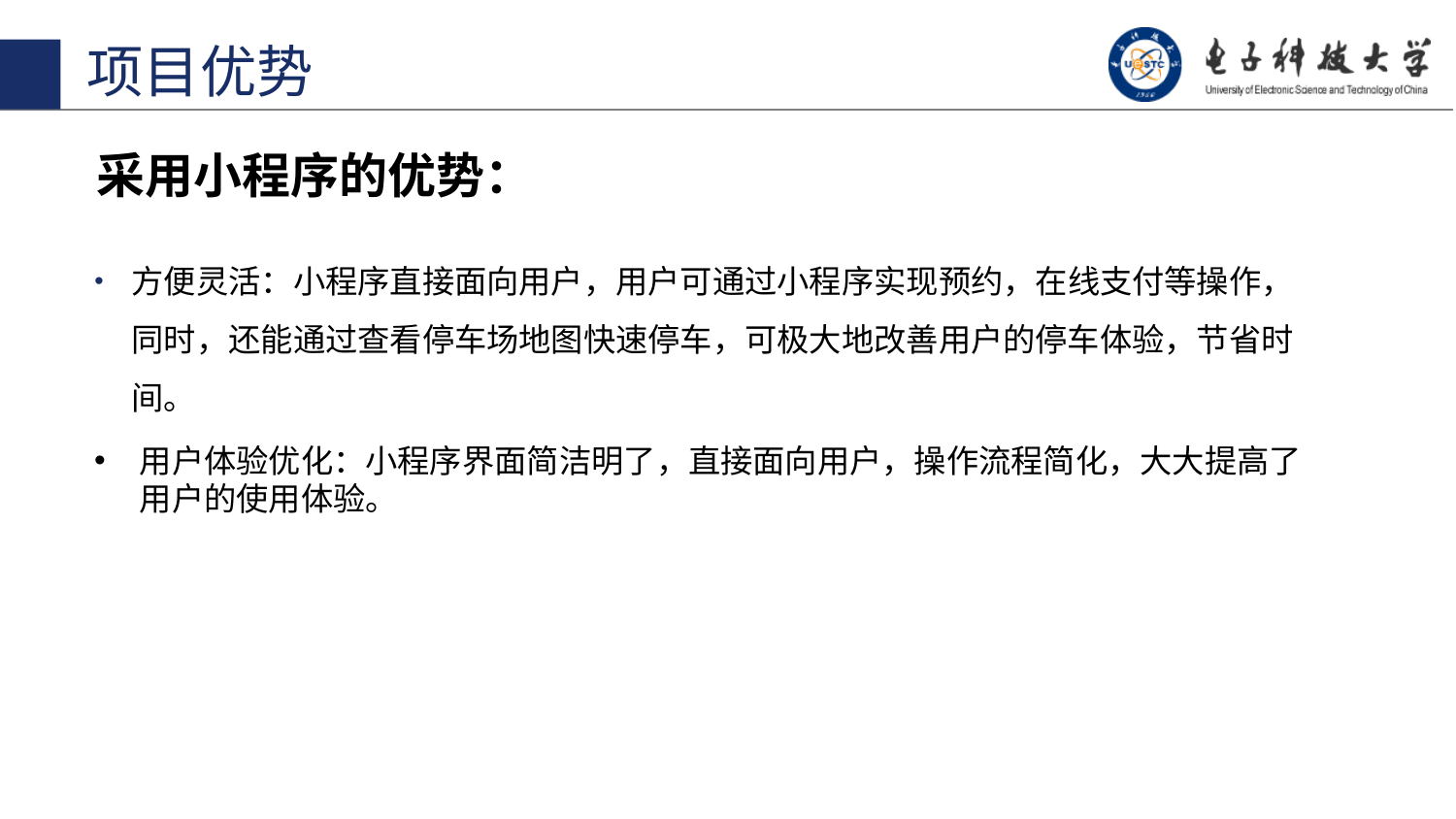

项目优势
采用小程序的优势：
方便灵活：小程序直接面向用户，用户可通过小程序实现预约，在线支付等操作，同时，还能通过查看停车场地图快速停车，可极大地改善用户的停车体验，节省时间。
用户体验优化：小程序界面简洁明了，直接面向用户，操作流程简化，大大提高了用户的使用体验。

26